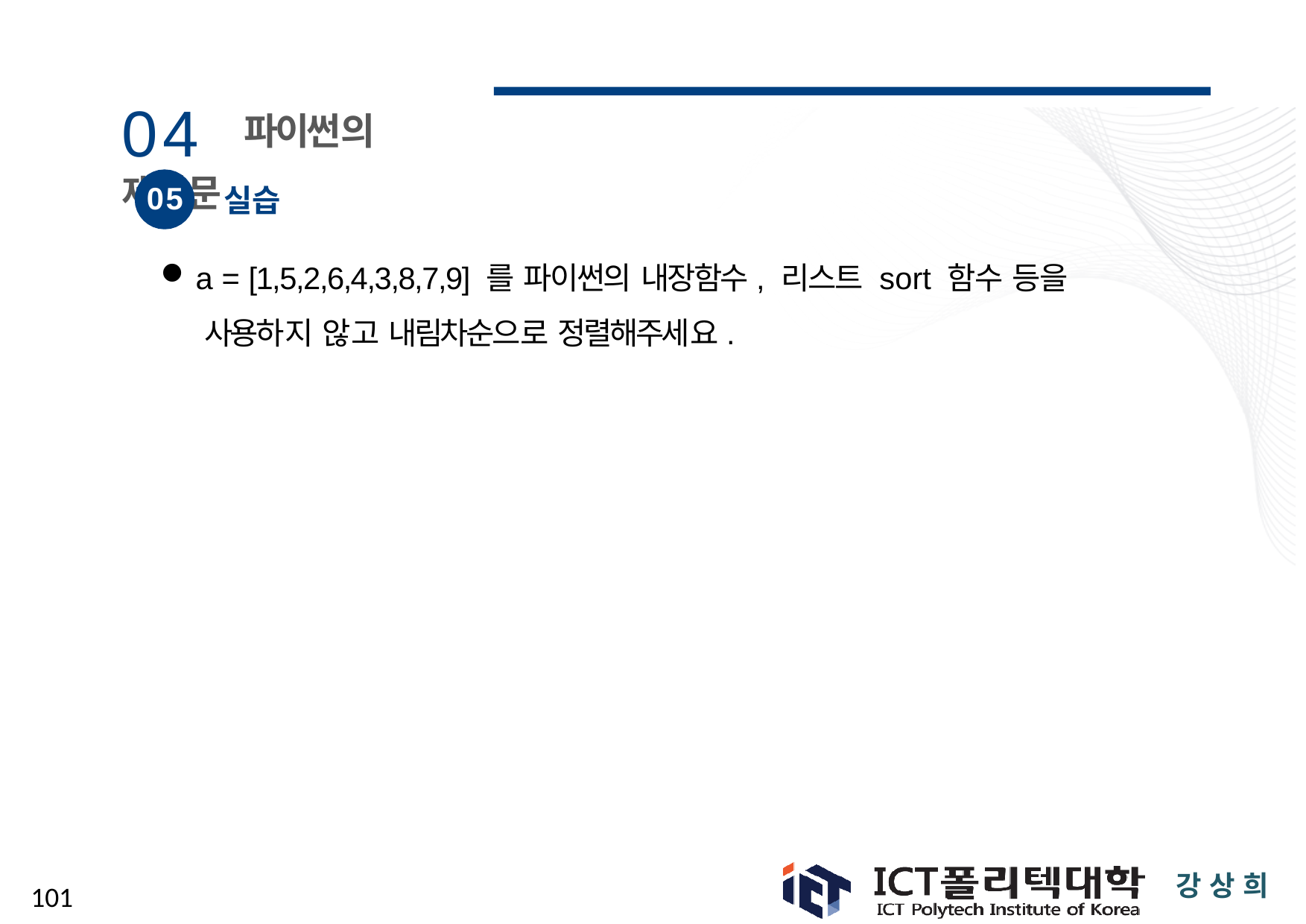

# 04 파이썬의 제어문

05
실습
a = [1,5,2,6,4,3,8,7,9] 를 파이썬의 내장함수, 리스트 sort 함수 등을  사용하지 않고 내림차순으로 정렬해주세요.